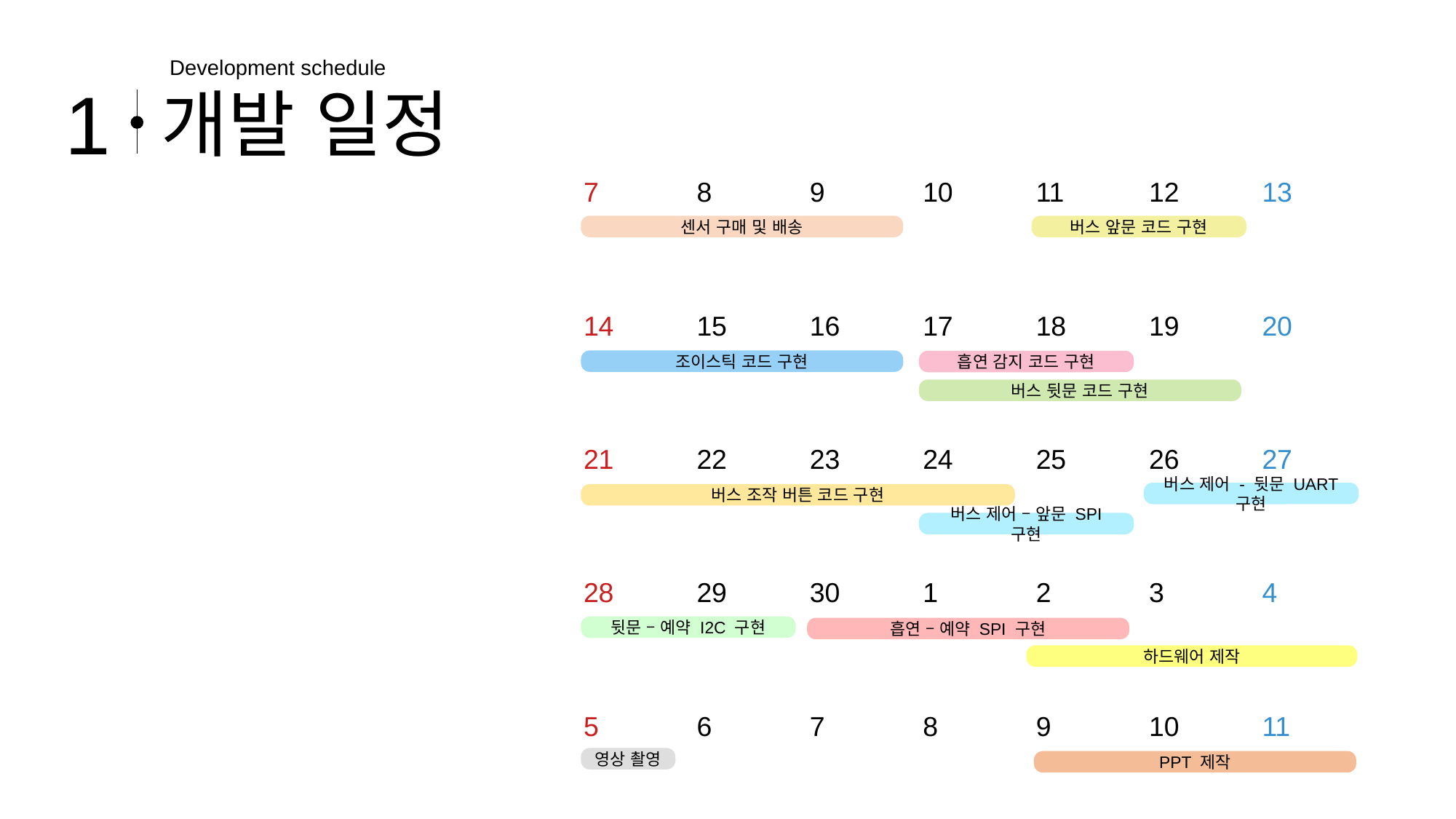

Development schedule
1
개발 일정

| 7 | 8 | 9 | 10 | 11 | 12 | 13 |
| --- | --- | --- | --- | --- | --- | --- |
| 14 | 15 | 16 | 17 | 18 | 19 | 20 |
| 21 | 22 | 23 | 24 | 25 | 26 | 27 |
| 28 | 29 | 30 | 1 | 2 | 3 | 4 |
| 5 | 6 | 7 | 8 | 9 | 10 | 11 |
센서 구매 및 배송
버스 앞문 코드 구현
조이스틱 코드 구현
흡연 감지 코드 구현
버스 뒷문 코드 구현
버스 제어 - 뒷문 UART 구현
버스 조작 버튼 코드 구현
버스 제어 – 앞문 SPI 구현
뒷문 – 예약 I2C 구현
흡연 – 예약 SPI 구현
하드웨어 제작
영상 촬영
PPT 제작